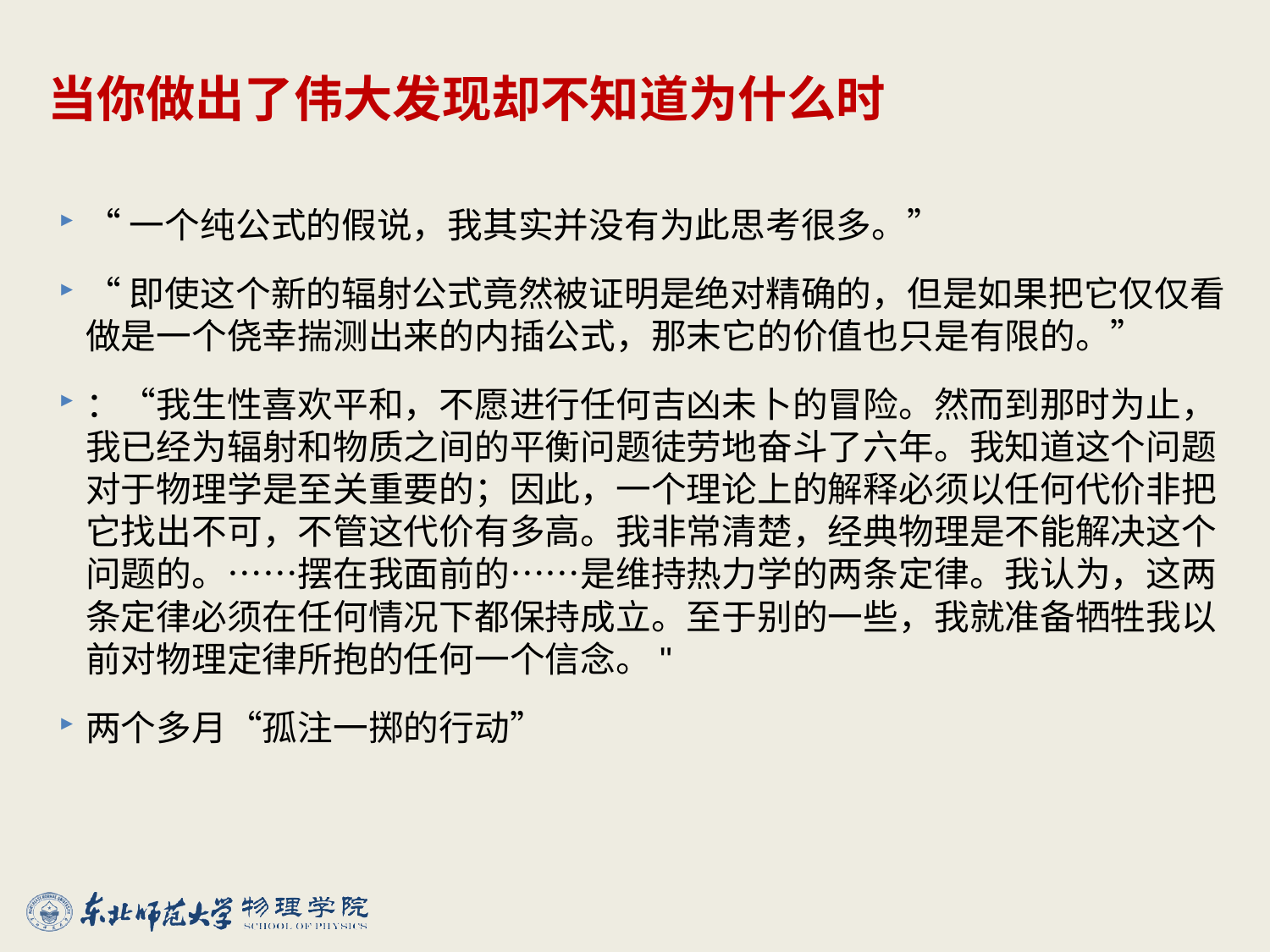

# 当你做出了伟大发现却不知道为什么时
“一个纯公式的假说，我其实并没有为此思考很多。”
“即使这个新的辐射公式竟然被证明是绝对精确的，但是如果把它仅仅看做是一个侥幸揣测出来的内插公式，那末它的价值也只是有限的。”
：“我生性喜欢平和，不愿进行任何吉凶未卜的冒险。然而到那时为止，我已经为辐射和物质之间的平衡问题徒劳地奋斗了六年。我知道这个问题对于物理学是至关重要的；因此，一个理论上的解释必须以任何代价非把它找出不可，不管这代价有多高。我非常清楚，经典物理是不能解决这个问题的。……摆在我面前的……是维持热力学的两条定律。我认为，这两条定律必须在任何情况下都保持成立。至于别的一些，我就准备牺牲我以前对物理定律所抱的任何一个信念。"
两个多月“孤注一掷的行动”